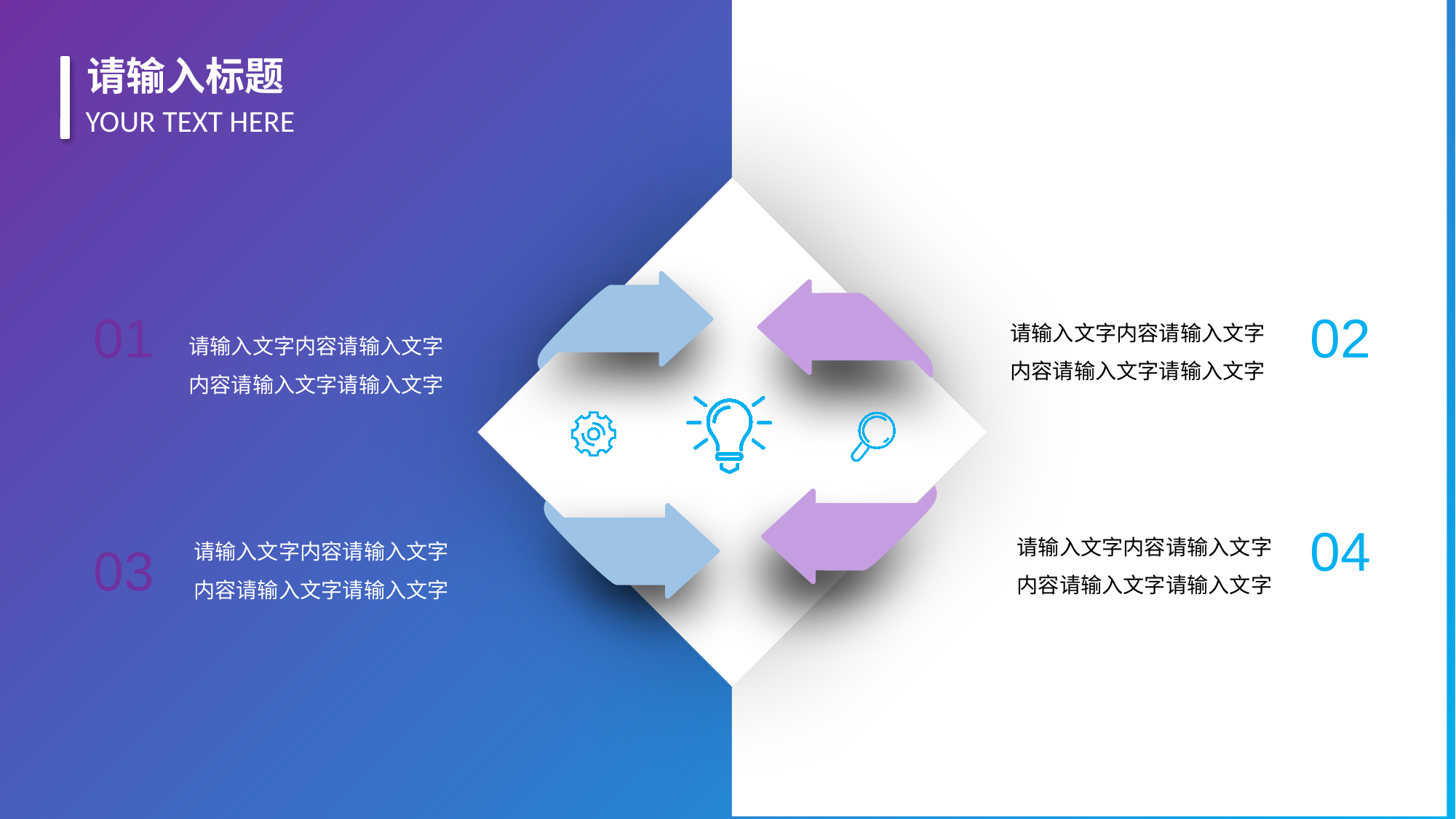

请输入文字内容请输入文字内容请输入文字请输入文字
01
02
请输入文字内容请输入文字内容请输入文字请输入文字

04
请输入文字内容请输入文字内容请输入文字请输入文字
请输入文字内容请输入文字内容请输入文字请输入文字
03